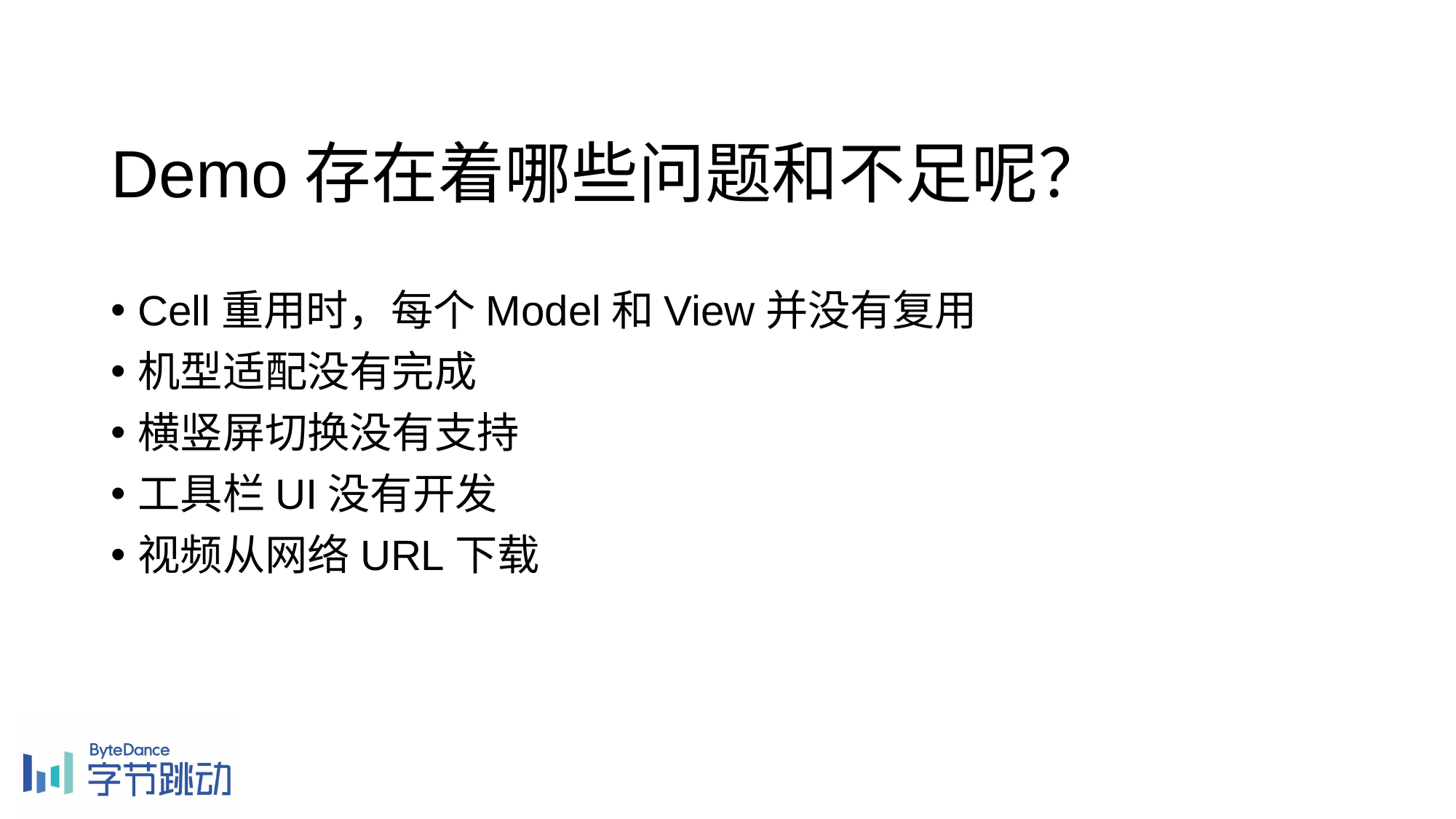

Demo存在着哪些问题和不足呢？

Cell重用时，每个Model和View并没有复用
机型适配没有完成
横竖屏切换没有支持
工具栏UI没有开发
视频从网络URL下载